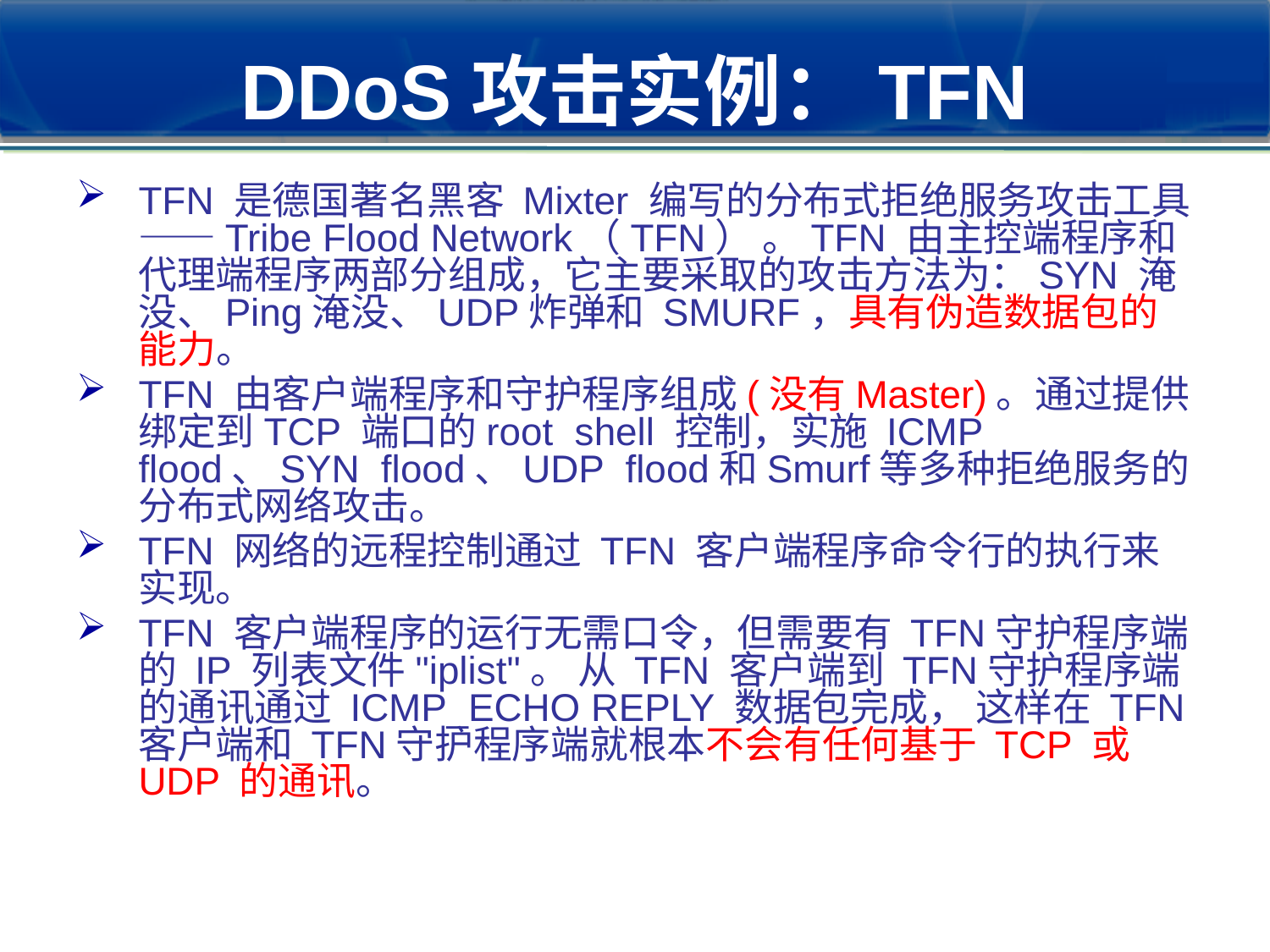

# DDoS攻击实例：TFN
TFN 是德国著名黑客 Mixter 编写的分布式拒绝服务攻击工具——Tribe Flood Network（TFN） 。TFN 由主控端程序和代理端程序两部分组成，它主要采取的攻击方法为：SYN 淹没、Ping淹没、UDP炸弹和 SMURF，具有伪造数据包的能力。
TFN 由客户端程序和守护程序组成(没有Master)。通过提供绑定到TCP 端口的root  shell 控制，实施 ICMP  flood、SYN  flood、UDP  flood和Smurf等多种拒绝服务的分布式网络攻击。
TFN 网络的远程控制通过 TFN 客户端程序命令行的执行来实现。
TFN 客户端程序的运行无需口令，但需要有 TFN守护程序端的 IP 列表文件"iplist"。 从 TFN 客户端到 TFN守护程序端的通讯通过 ICMP_ECHO REPLY 数据包完成， 这样在 TFN 客户端和 TFN守护程序端就根本不会有任何基于 TCP 或 UDP 的通讯。